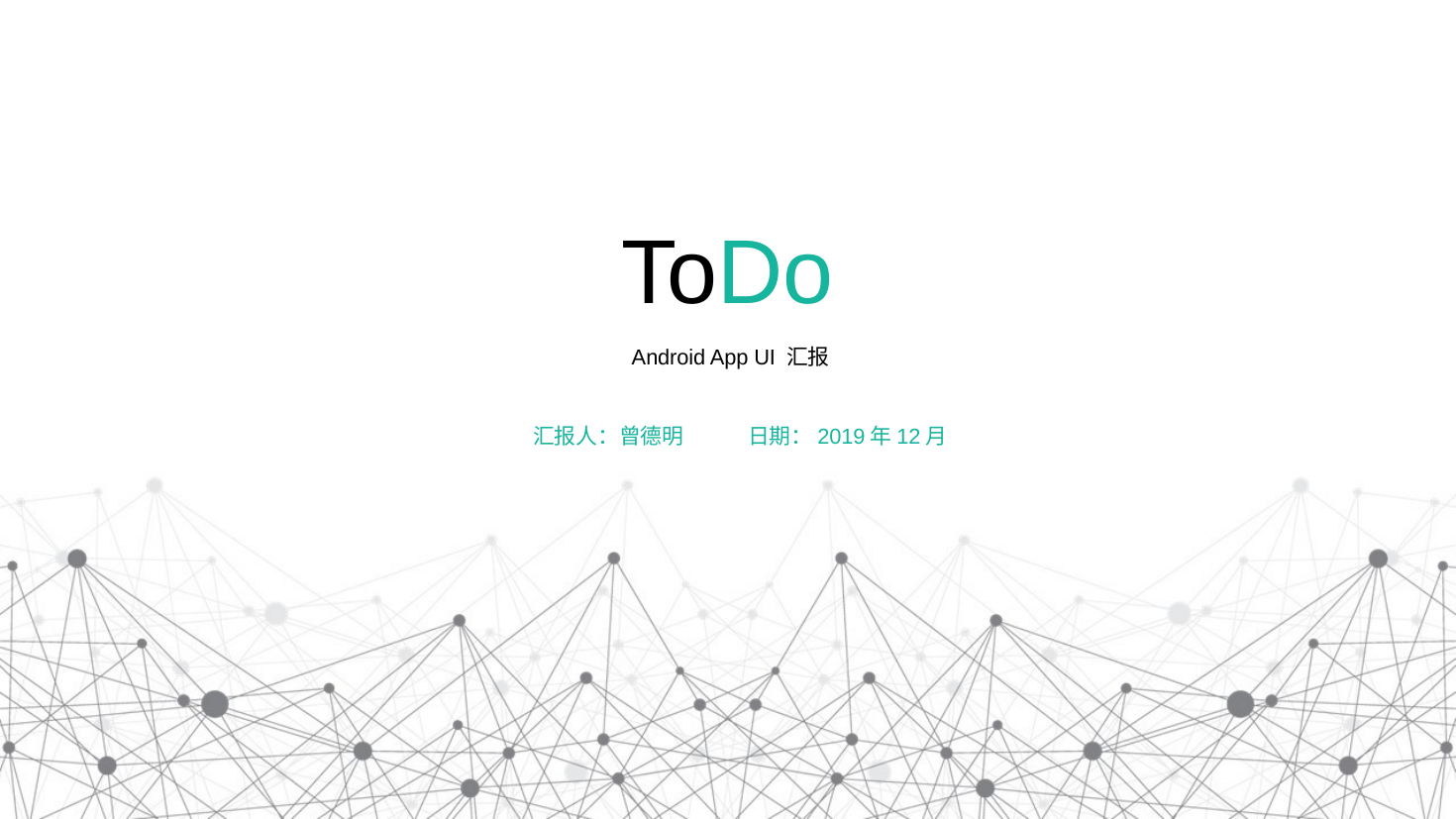

ToDo
Android App UI 汇报
汇报人：曾德明
日期：2019年12月